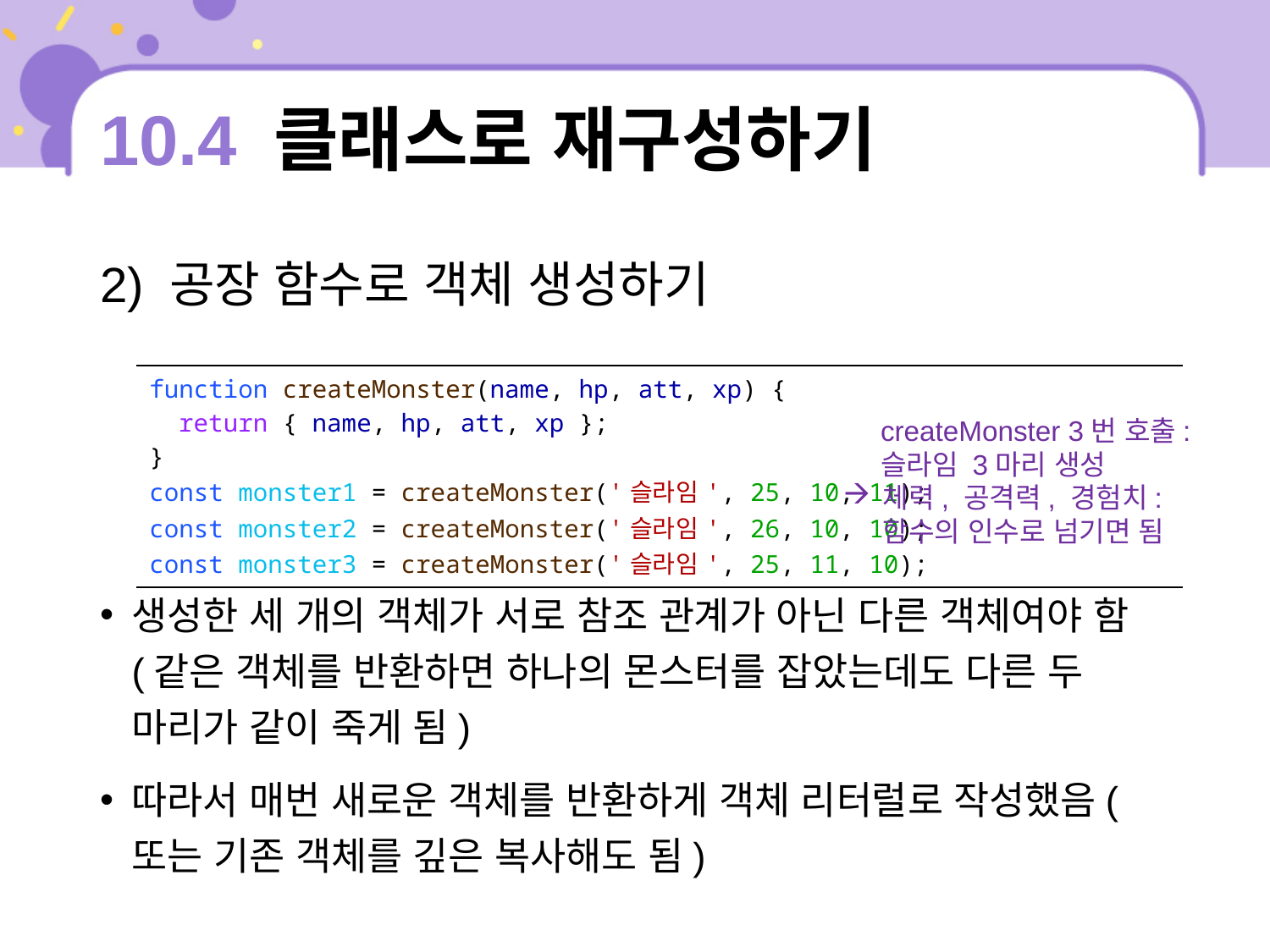

# 10.4 클래스로 재구성하기
2) 공장 함수로 객체 생성하기

생성한 세 개의 객체가 서로 참조 관계가 아닌 다른 객체여야 함(같은 객체를 반환하면 하나의 몬스터를 잡았는데도 다른 두 마리가 같이 죽게 됨)
따라서 매번 새로운 객체를 반환하게 객체 리터럴로 작성했음(또는 기존 객체를 깊은 복사해도 됨)
| function createMonster(name, hp, att, xp) { return { name, hp, att, xp }; } const monster1 = createMonster('슬라임', 25, 10, 11); const monster2 = createMonster('슬라임', 26, 10, 10); const monster3 = createMonster('슬라임', 25, 11, 10); |
| --- |
createMonster 3번 호출: 슬라임 3마리 생성
체력, 공격력, 경험치: 함수의 인수로 넘기면 됨